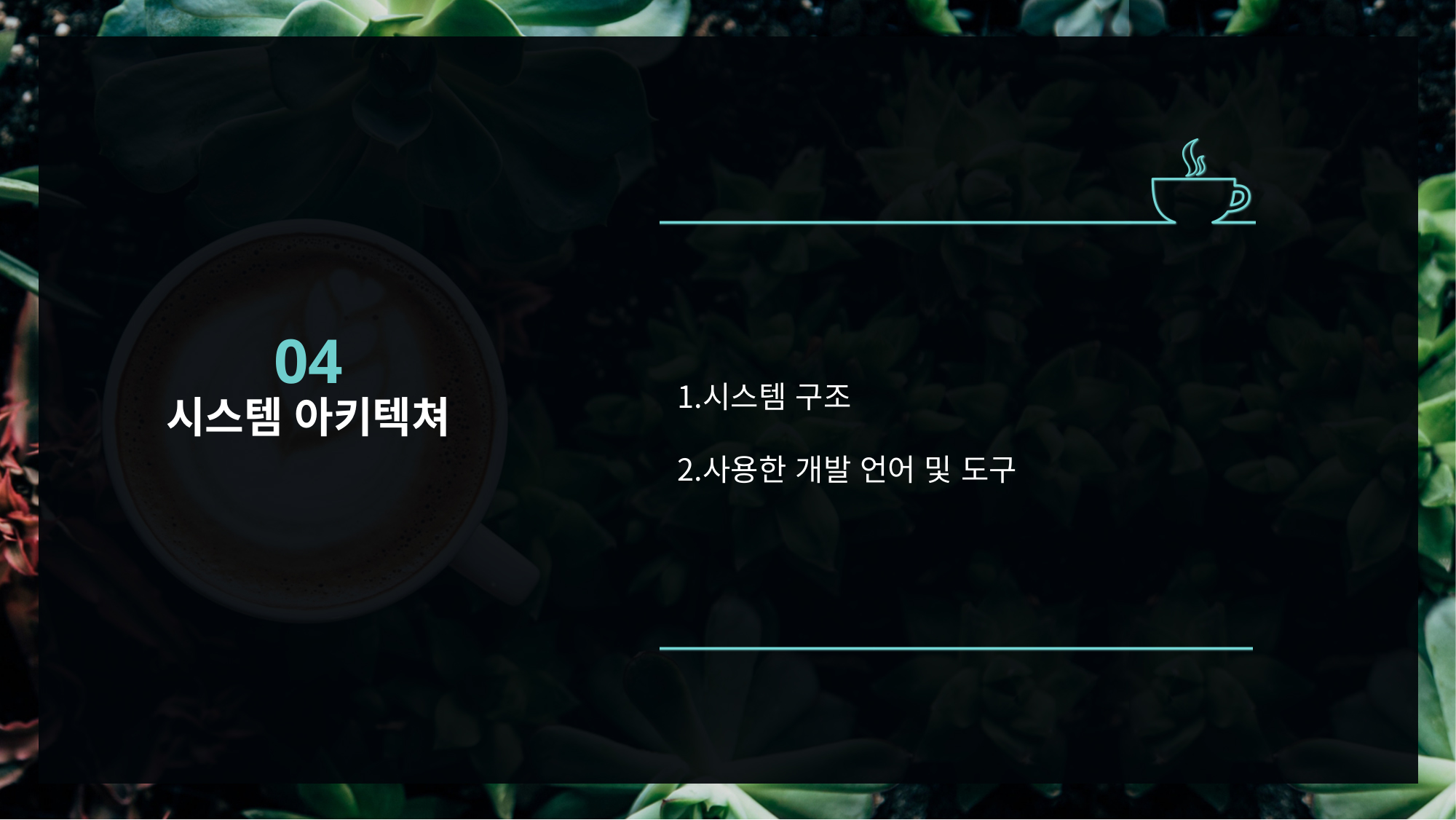

04
시스템 아키텍쳐
시스템 구조
사용한 개발 언어 및 도구